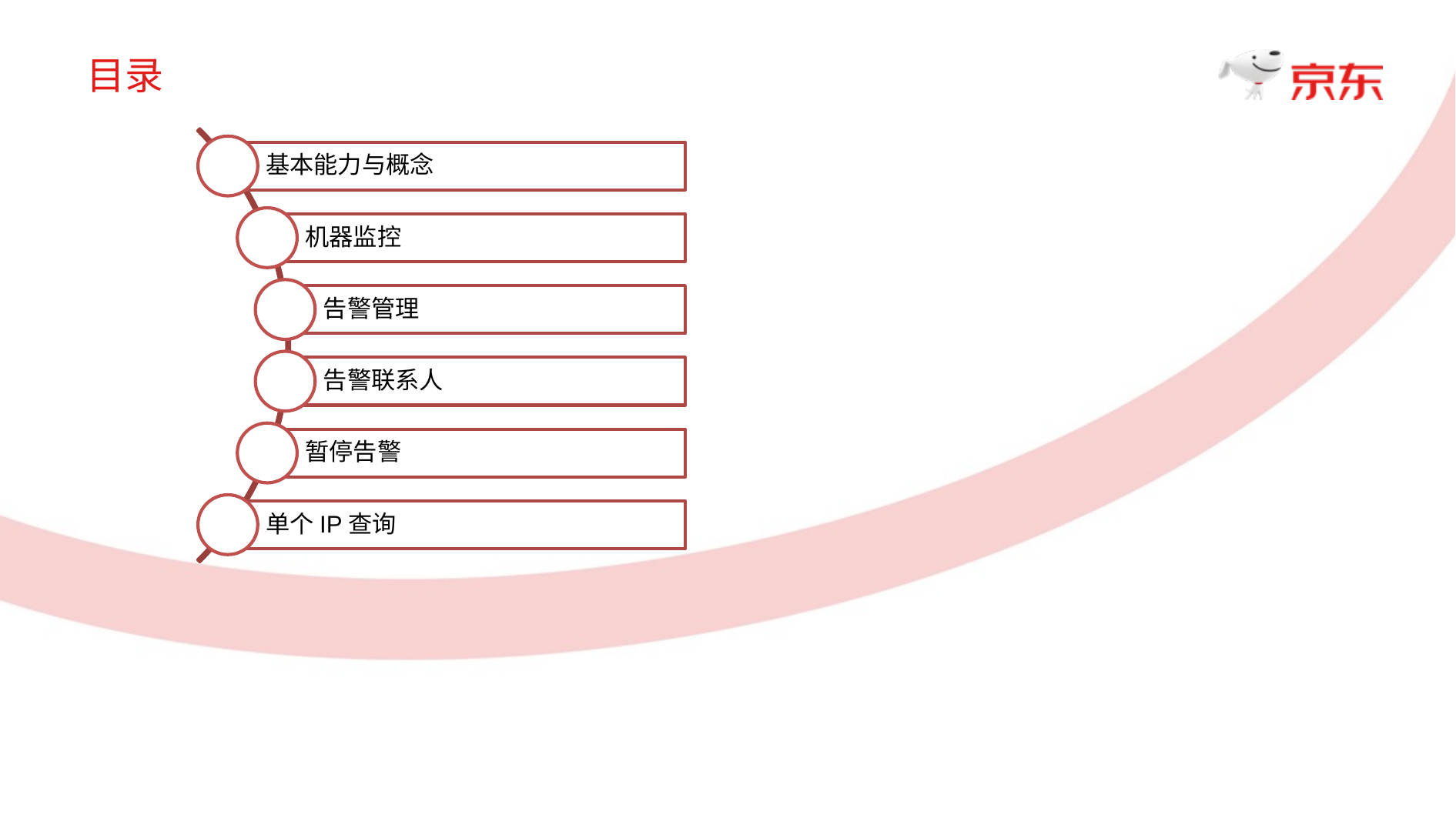

目录
基本能力与概念
机器监控
告警管理
告警联系人
暂停告警
单个IP查询